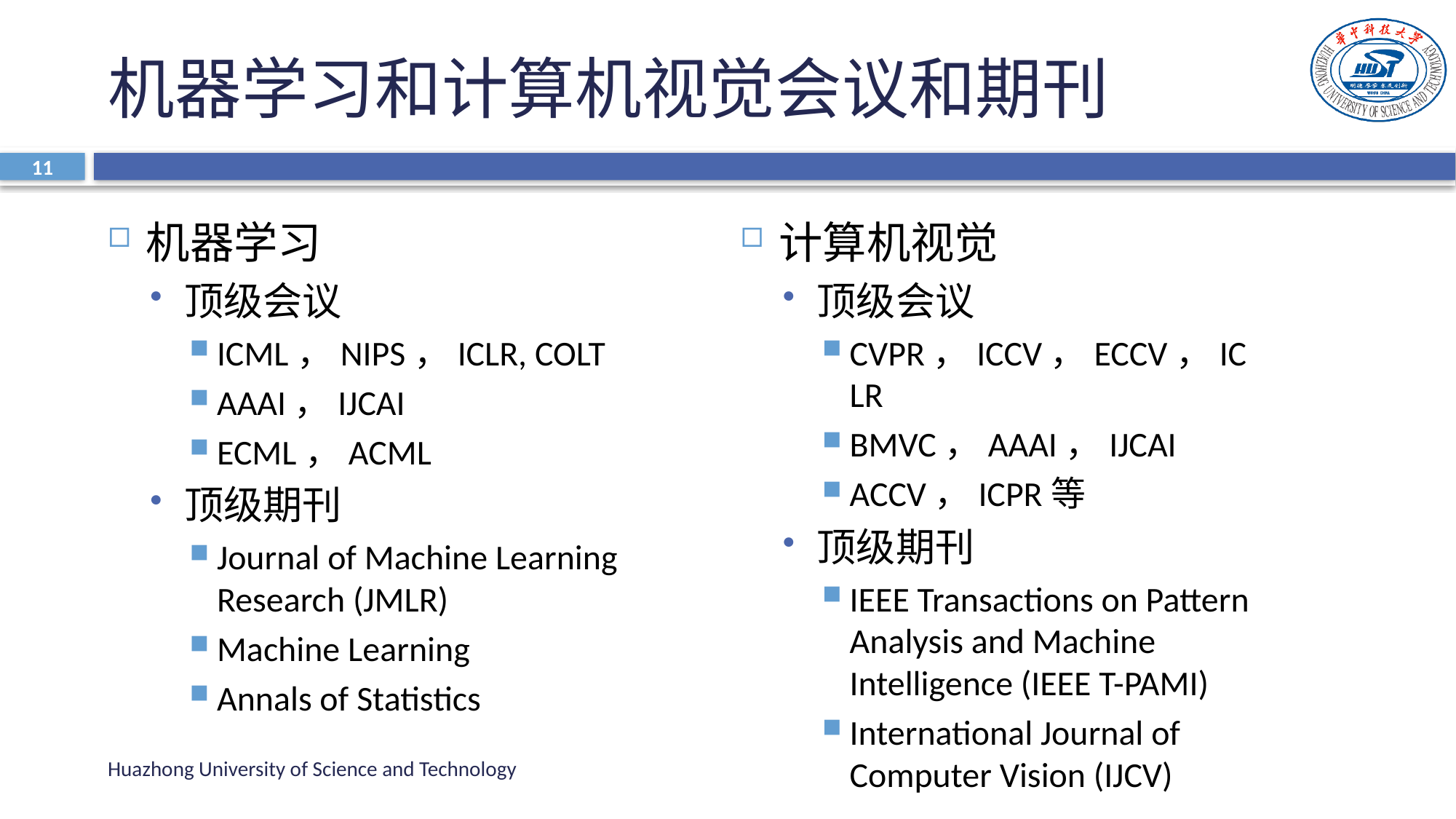

# 机器学习和计算机视觉会议和期刊
11
计算机视觉
顶级会议
CVPR，ICCV，ECCV，ICLR
BMVC，AAAI，IJCAI
ACCV，ICPR等
顶级期刊
IEEE Transactions on Pattern Analysis and Machine Intelligence (IEEE T-PAMI)
International Journal of Computer Vision (IJCV)
机器学习
顶级会议
ICML，NIPS，ICLR, COLT
AAAI，IJCAI
ECML，ACML
顶级期刊
Journal of Machine Learning Research (JMLR)
Machine Learning
Annals of Statistics
Huazhong University of Science and Technology